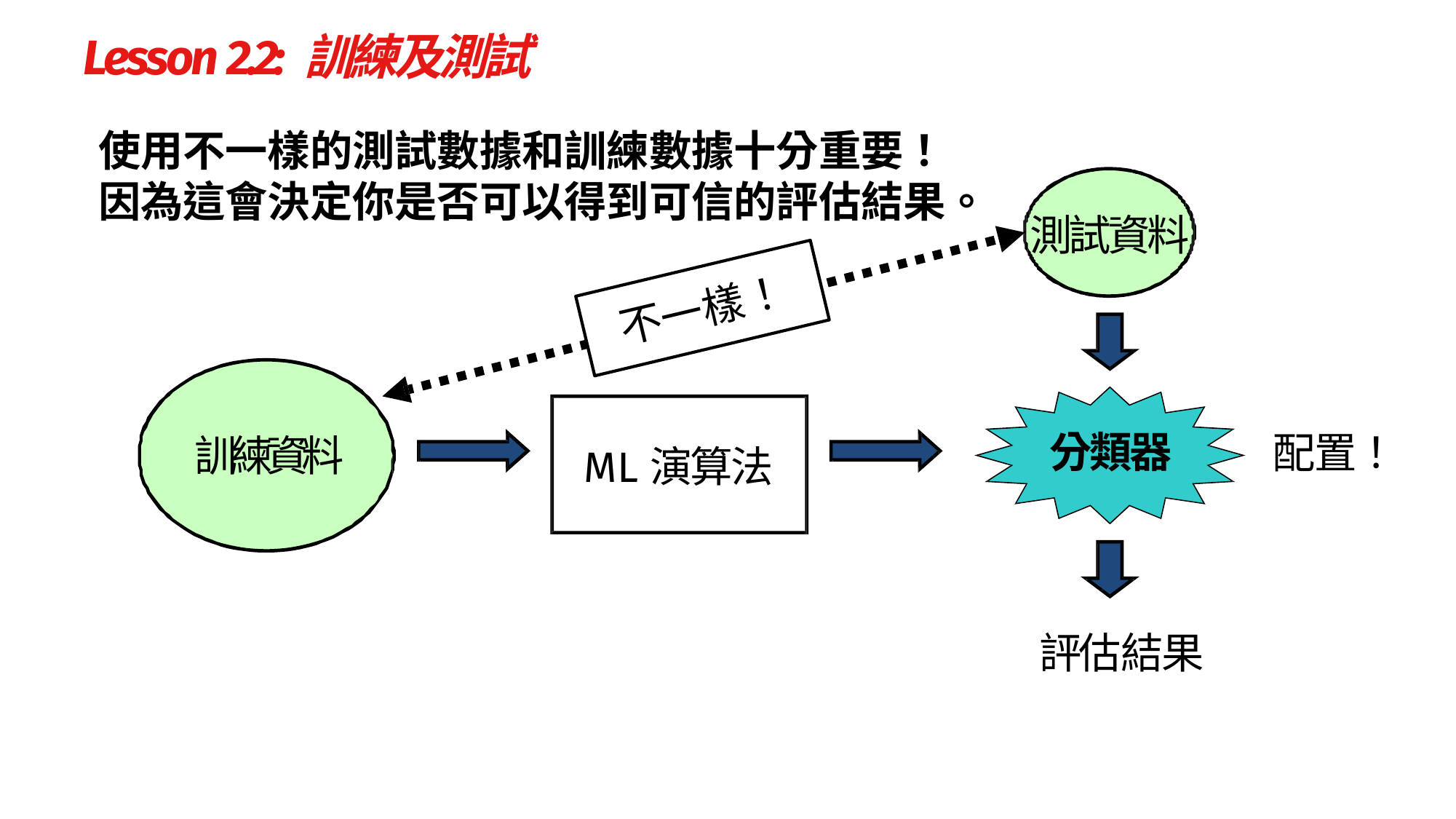

# Lesson 2.2: 訓練及測試
使用不一樣的測試數據和訓練數據十分重要！
因為這會決定你是否可以得到可信的評估結果。

測試資料

不一樣！

分類器
配置！
訓練資料

ML演算法

評估結果